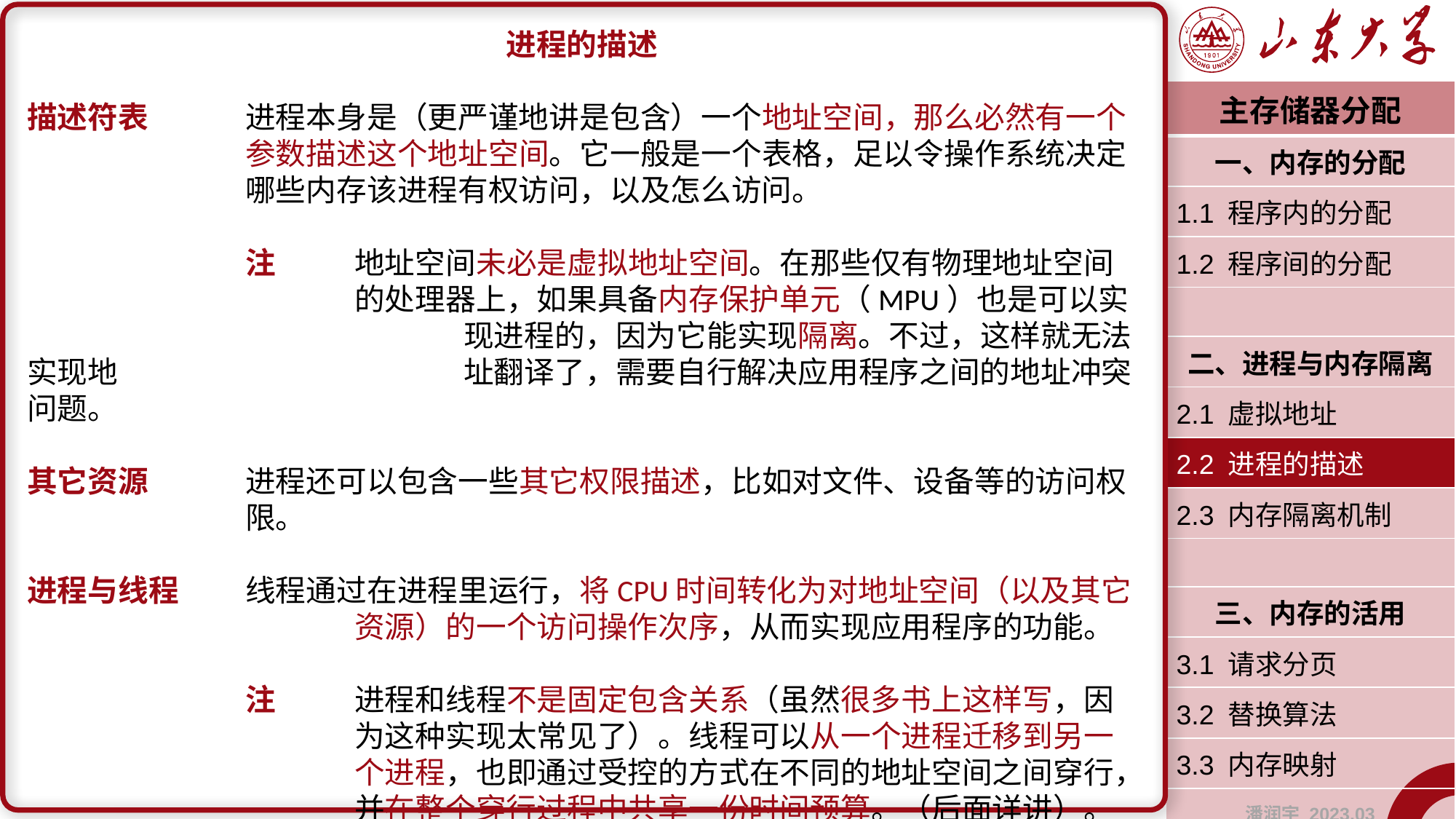

进程的描述

描述符表	进程本身是（更严谨地讲是包含）一个地址空间，那么必然有一个		参数描述这个地址空间。它一般是一个表格，足以令操作系统决定		哪些内存该进程有权访问，以及怎么访问。

		注	地址空间未必是虚拟地址空间。在那些仅有物理地址空间				的处理器上，如果具备内存保护单元（MPU）也是可以实				现进程的，因为它能实现隔离。不过，这样就无法实现地				址翻译了，需要自行解决应用程序之间的地址冲突问题。

其它资源	进程还可以包含一些其它权限描述，比如对文件、设备等的访问权		限。

进程与线程	线程通过在进程里运行，将CPU时间转化为对地址空间（以及其它			资源）的一个访问操作次序，从而实现应用程序的功能。

		注	进程和线程不是固定包含关系（虽然很多书上这样写，因				为这种实现太常见了）。线程可以从一个进程迁移到另一				个进程，也即通过受控的方式在不同的地址空间之间穿行，			并在整个穿行过程中共享一份时间预算。（后面详讲）。
| 主存储器分配 |
| --- |
| 一、内存的分配 |
| 1.1 程序内的分配 |
| 1.2 程序间的分配 |
|  |
| 二、进程与内存隔离 |
| 2.1 虚拟地址 |
| 2.2 进程的描述 |
| 2.3 内存隔离机制 |
|  |
| 三、内存的活用 |
| 3.1 请求分页 |
| 3.2 替换算法 |
| 3.3 内存映射 |
| 潘润宇 2023.03 |